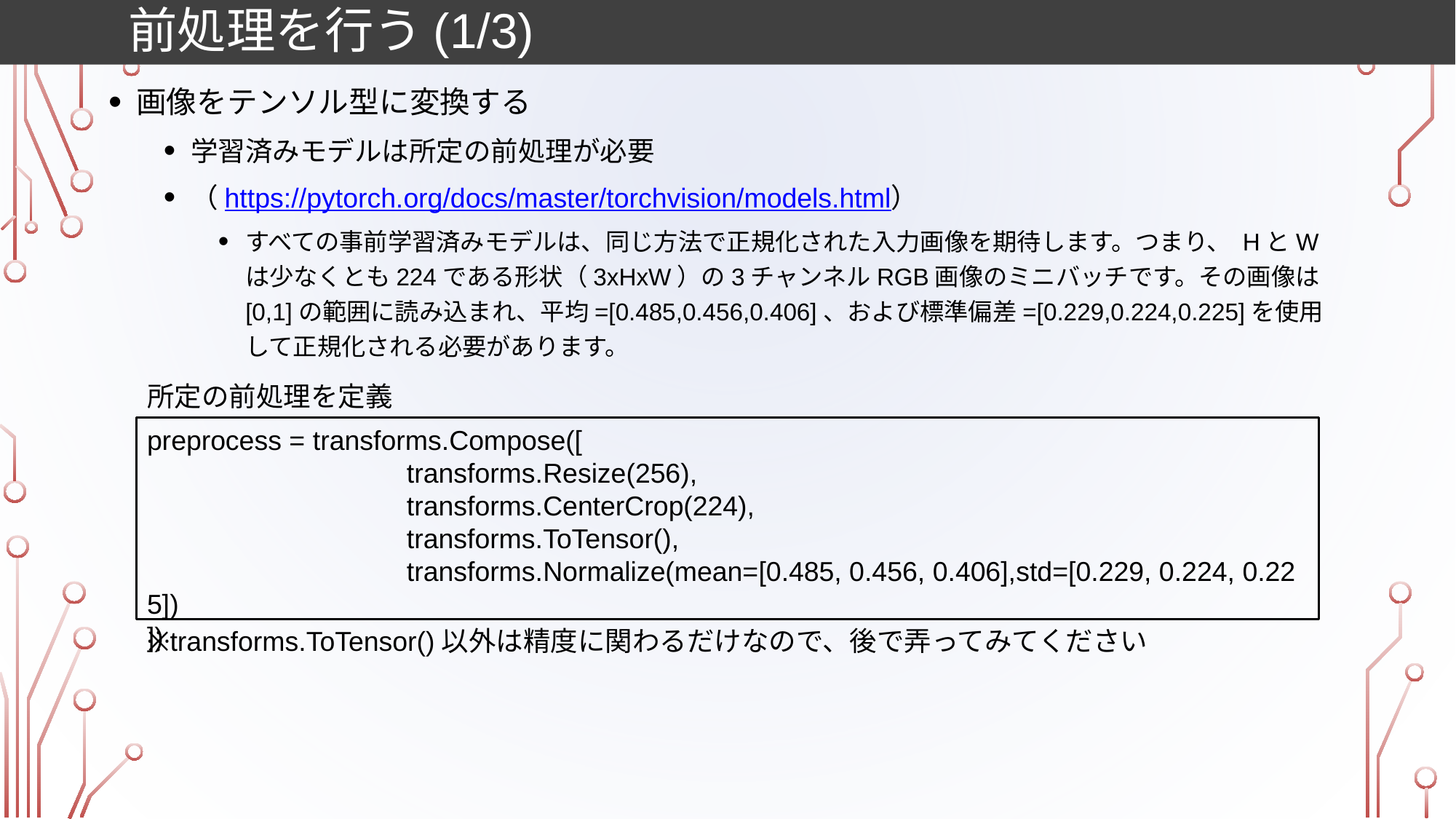

# 前処理を行う(1/3)
画像をテンソル型に変換する
学習済みモデルは所定の前処理が必要
（https://pytorch.org/docs/master/torchvision/models.html）
すべての事前学習済みモデルは、同じ方法で正規化された入力画像を期待します。つまり、 HとWは少なくとも224である形状（3xHxW）の3チャンネルRGB画像のミニバッチです。その画像は[0,1]の範囲に読み込まれ、平均=[0.485,0.456,0.406]、および標準偏差=[0.229,0.224,0.225]を使用して正規化される必要があります。
所定の前処理を定義
preprocess = transforms.Compose([
                                  transforms.Resize(256),
                                  transforms.CenterCrop(224),
                                  transforms.ToTensor(),
                                  transforms.Normalize(mean=[0.485, 0.456, 0.406],std=[0.229, 0.224, 0.225])
])
※transforms.ToTensor()以外は精度に関わるだけなので、後で弄ってみてください